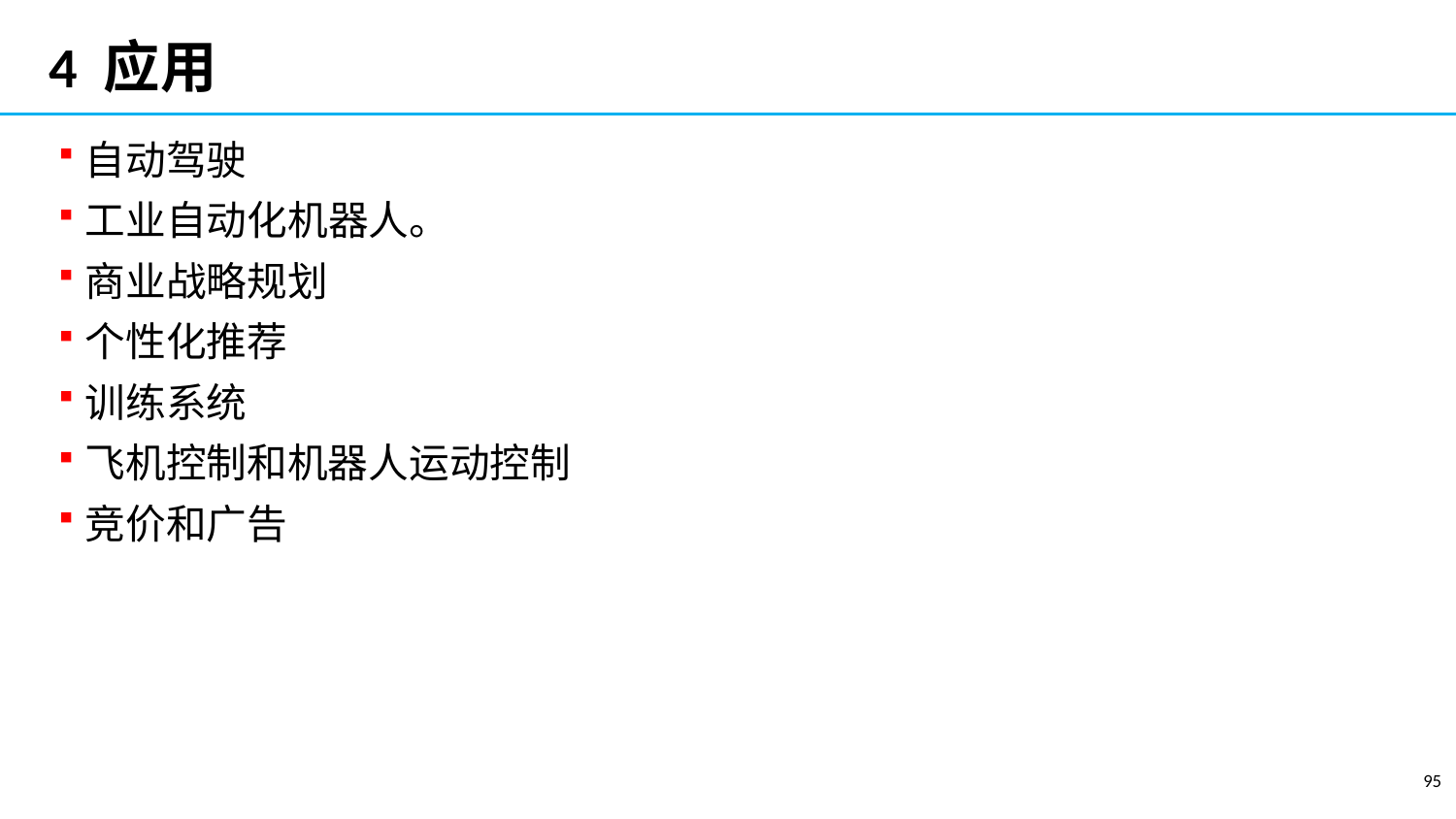

# 4 应用

自动驾驶
工业自动化机器人。
商业战略规划
个性化推荐
训练系统
飞机控制和机器人运动控制
竞价和广告
95